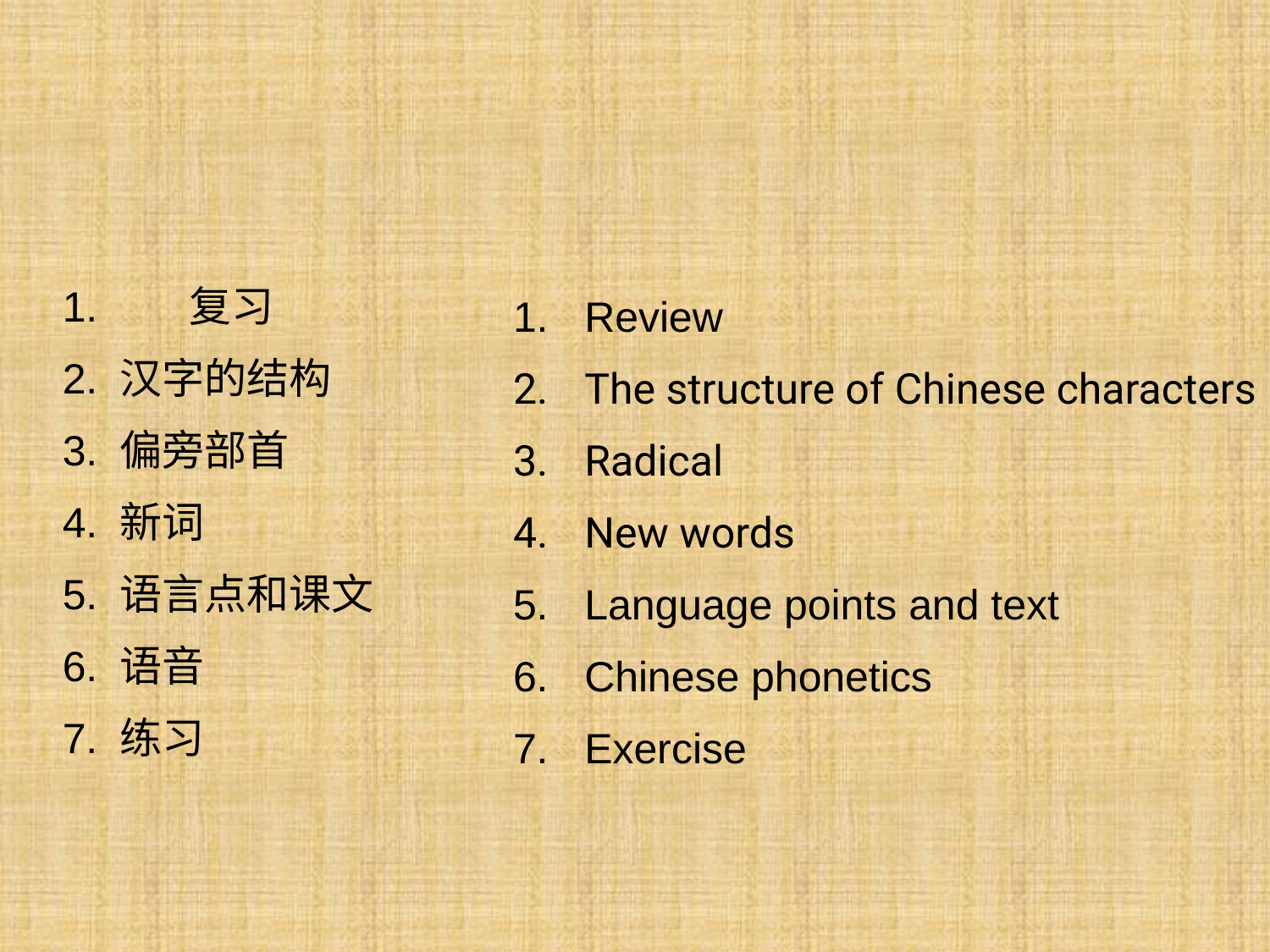

1.	复习
2. 汉字的结构
3. 偏旁部首
4. 新词
5. 语言点和课文
6. 语音
7. 练习

Review
The structure of Chinese characters
Radical
New words
Language points and text
Chinese phonetics
Exercise